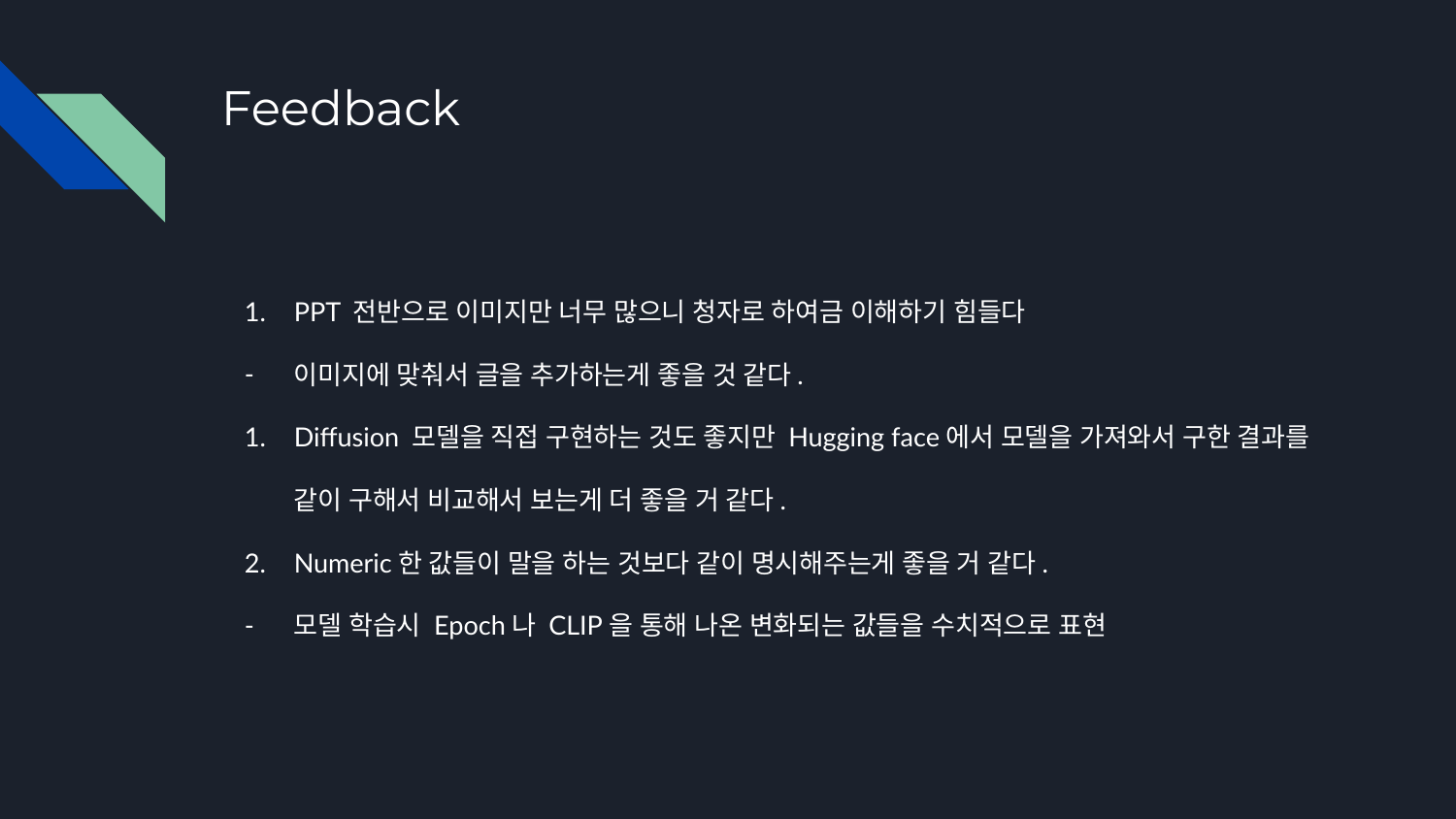

# Feedback
PPT 전반으로 이미지만 너무 많으니 청자로 하여금 이해하기 힘들다
이미지에 맞춰서 글을 추가하는게 좋을 것 같다.
Diffusion 모델을 직접 구현하는 것도 좋지만 Hugging face에서 모델을 가져와서 구한 결과를 같이 구해서 비교해서 보는게 더 좋을 거 같다.
Numeric한 값들이 말을 하는 것보다 같이 명시해주는게 좋을 거 같다.
모델 학습시 Epoch나 CLIP을 통해 나온 변화되는 값들을 수치적으로 표현